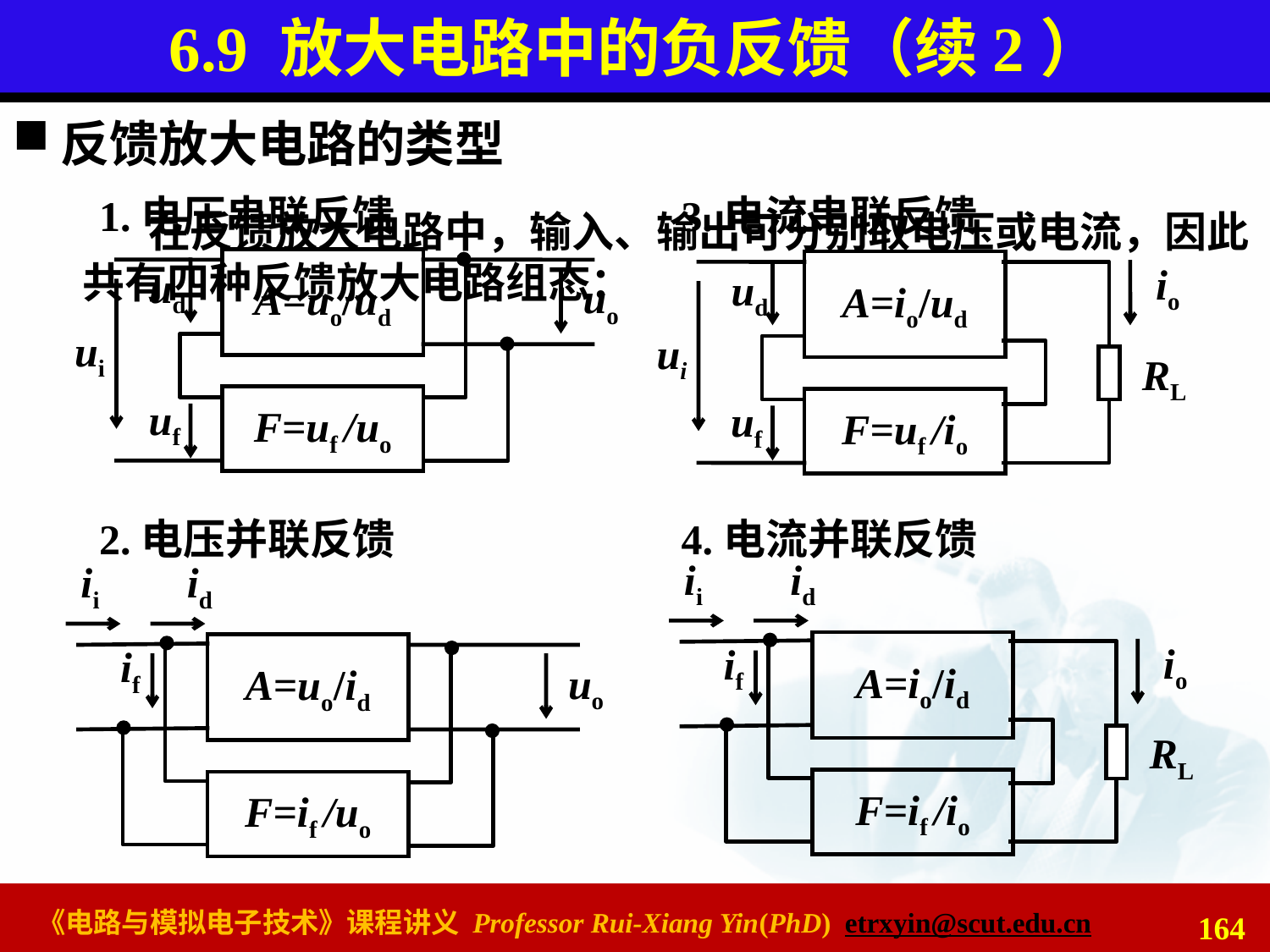

# 6.9 放大电路中的负反馈（续2）
反馈放大电路的类型
1.电压串联反馈
3.电流串联反馈
在反馈放大电路中，输入、输出可分别取电压或电流，因此共有四种反馈放大电路组态：
A=uo/ud

ud

uo

ui

uf
F=uf /uo

A=io/ud
io
ud

ui

RL

uf
F=uf /io

2.电压并联反馈
4.电流并联反馈
ii
id

io
if
A=io/id

RL

F=if /io
ii
id

if
A=uo/id

uo

F=if /uo
164